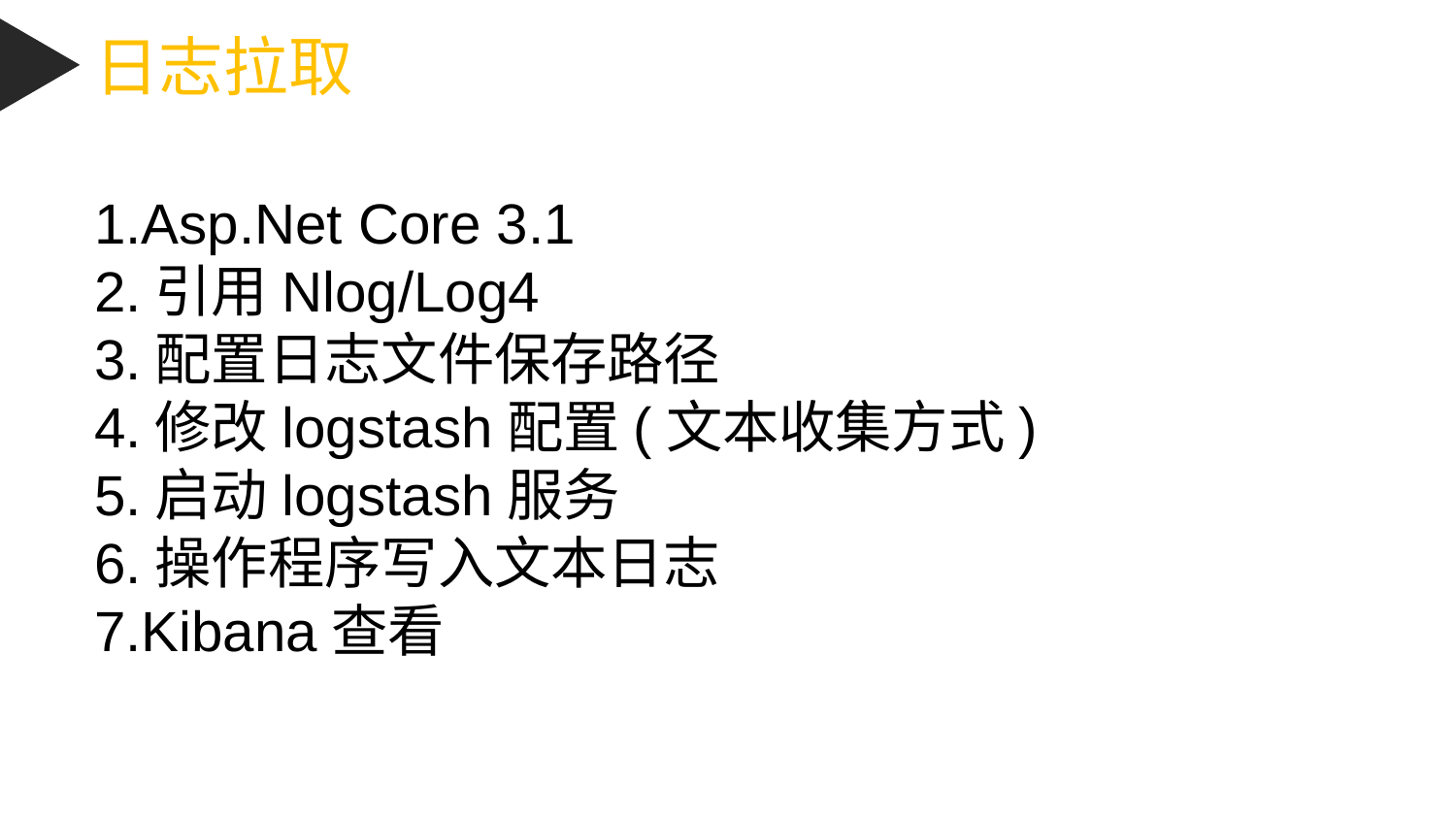

日志拉取

1.Asp.Net Core 3.1
2.引用Nlog/Log4
3.配置日志文件保存路径
4.修改logstash配置(文本收集方式)
5.启动logstash服务
6.操作程序写入文本日志
7.Kibana查看